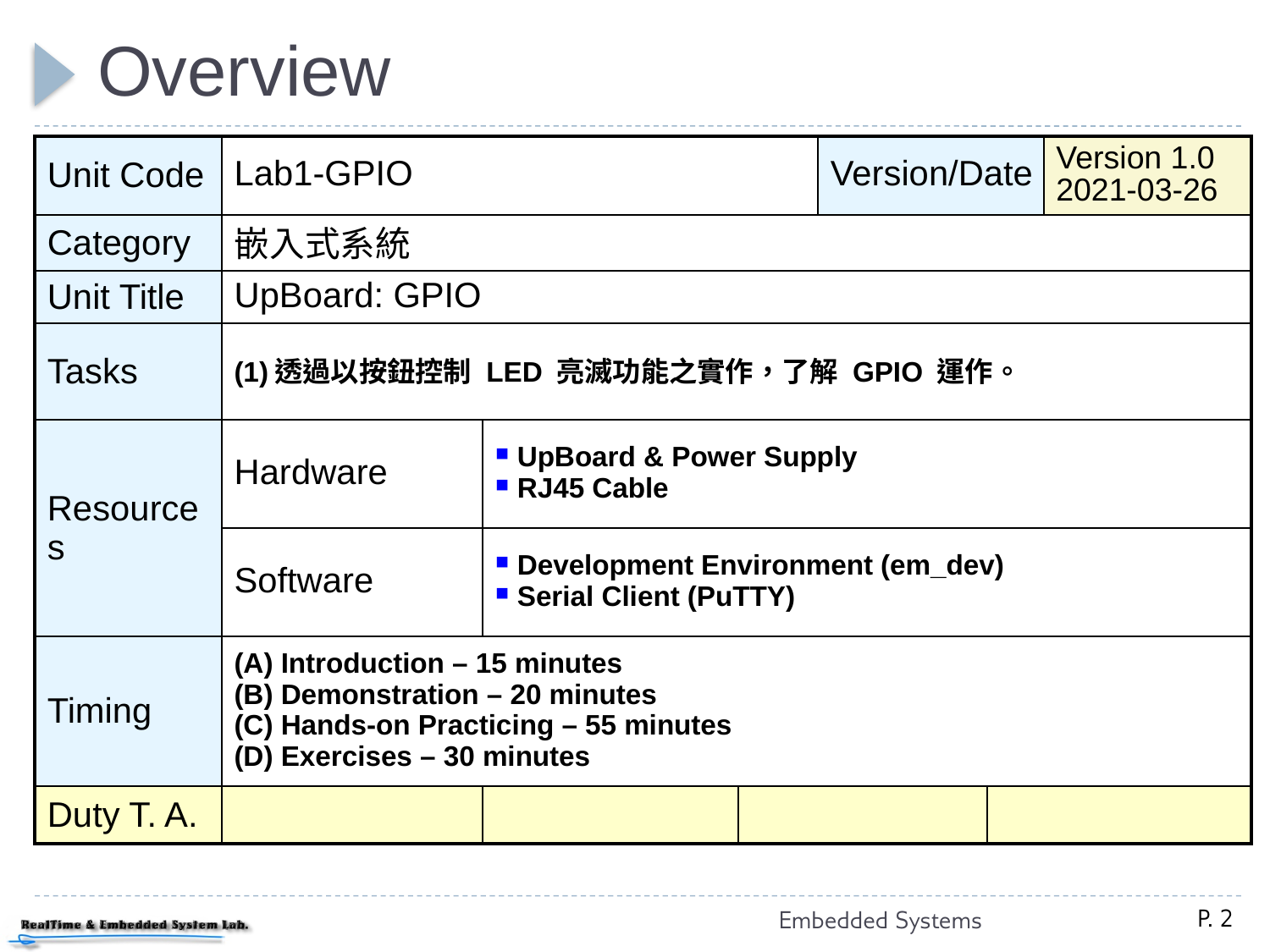

# Overview
| Unit Code | Lab1-GPIO |  |  | Version/Date |  | Version 1.0 2021-03-26 |
| --- | --- | --- | --- | --- | --- | --- |
| Category | 嵌入式系統 |  |  |  |  |  |
| Unit Title | UpBoard: GPIO |  |  |  |  |  |
| Tasks | (1)透過以按鈕控制 LED 亮滅功能之實作，了解 GPIO 運作。 |  |  |  |  |  |
| Resources | Hardware | UpBoard & Power Supply  RJ45 Cable |  |  |  |  |
|  | Software | Development Environment (em\_dev)  Serial Client (PuTTY) |  |  |  |  |
| Timing | (A) Introduction – 15 minutes (B) Demonstration – 20 minutes (C) Hands-on Practicing – 55 minutes (D) Exercises – 30 minutes |  |  |  |  |  |
| Duty T. A. |  |  |  |  |  |  |

Embedded Systems